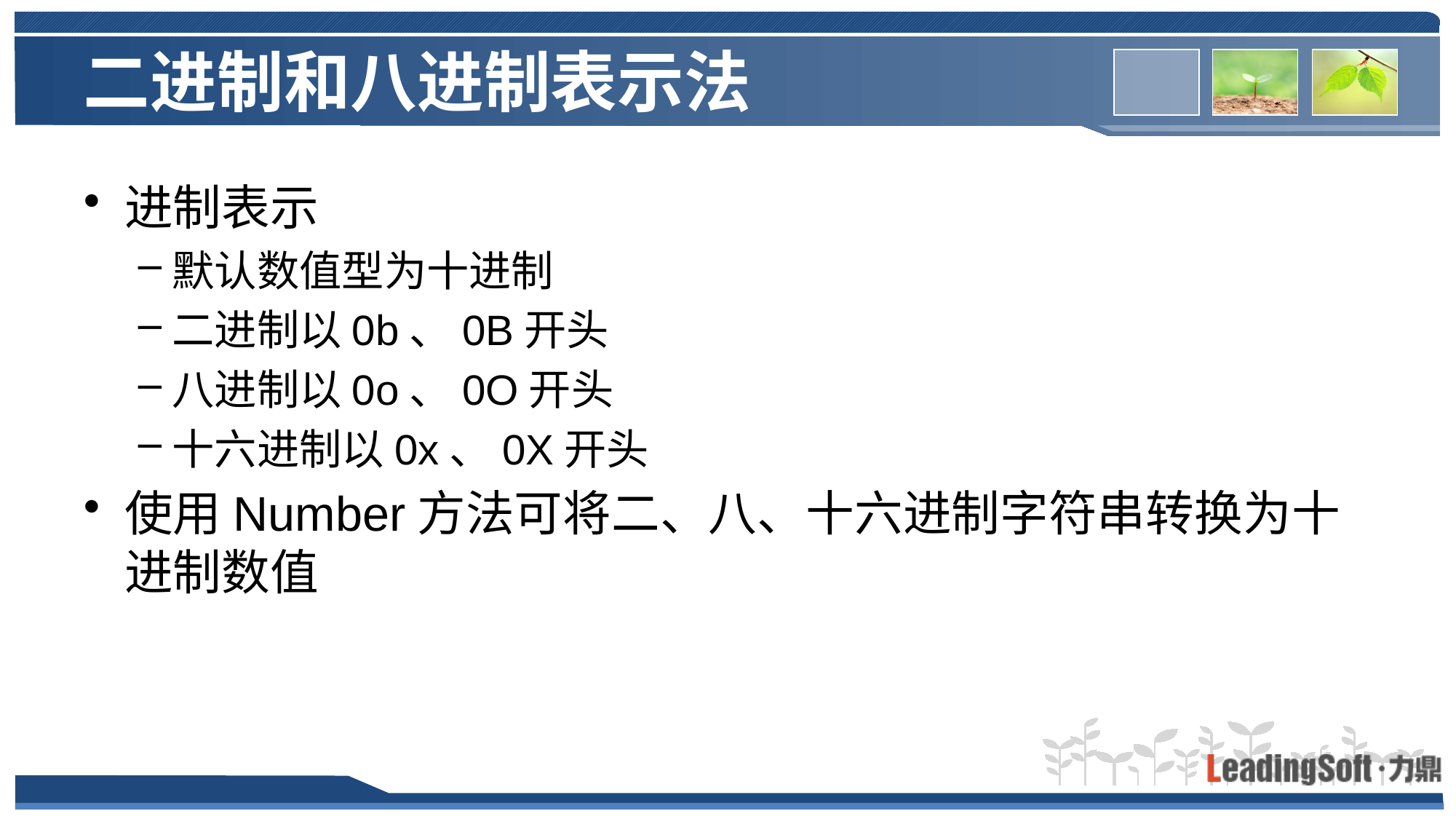

# 二进制和八进制表示法
进制表示
默认数值型为十进制
二进制以0b、0B开头
八进制以0o、0O开头
十六进制以0x、0X开头
使用Number方法可将二、八、十六进制字符串转换为十进制数值